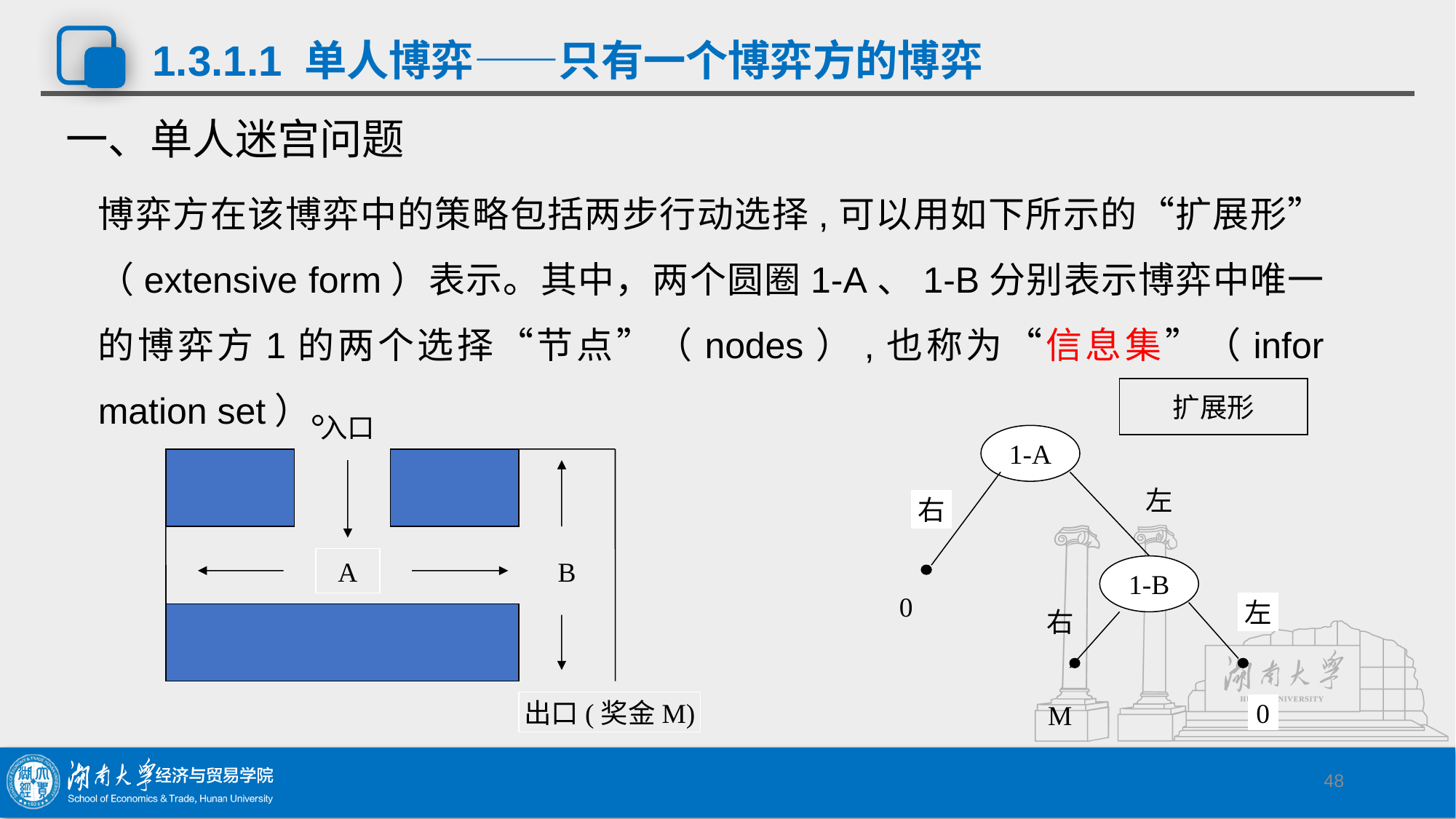

# 1.3.1.1 单人博弈——只有一个博弈方的博弈
一、单人迷宫问题
博弈方在该博弈中的策略包括两步行动选择,可以用如下所示的“扩展形”（extensive form）表示。其中，两个圆圈1-A、1-B分别表示博弈中唯一的博弈方1的两个选择“节点”（nodes）,也称为“信息集”（infor­mation set）。

扩展形
1-A

左
右
1-B

0
左
右

0
M
入口

A
B

出口(奖金M)